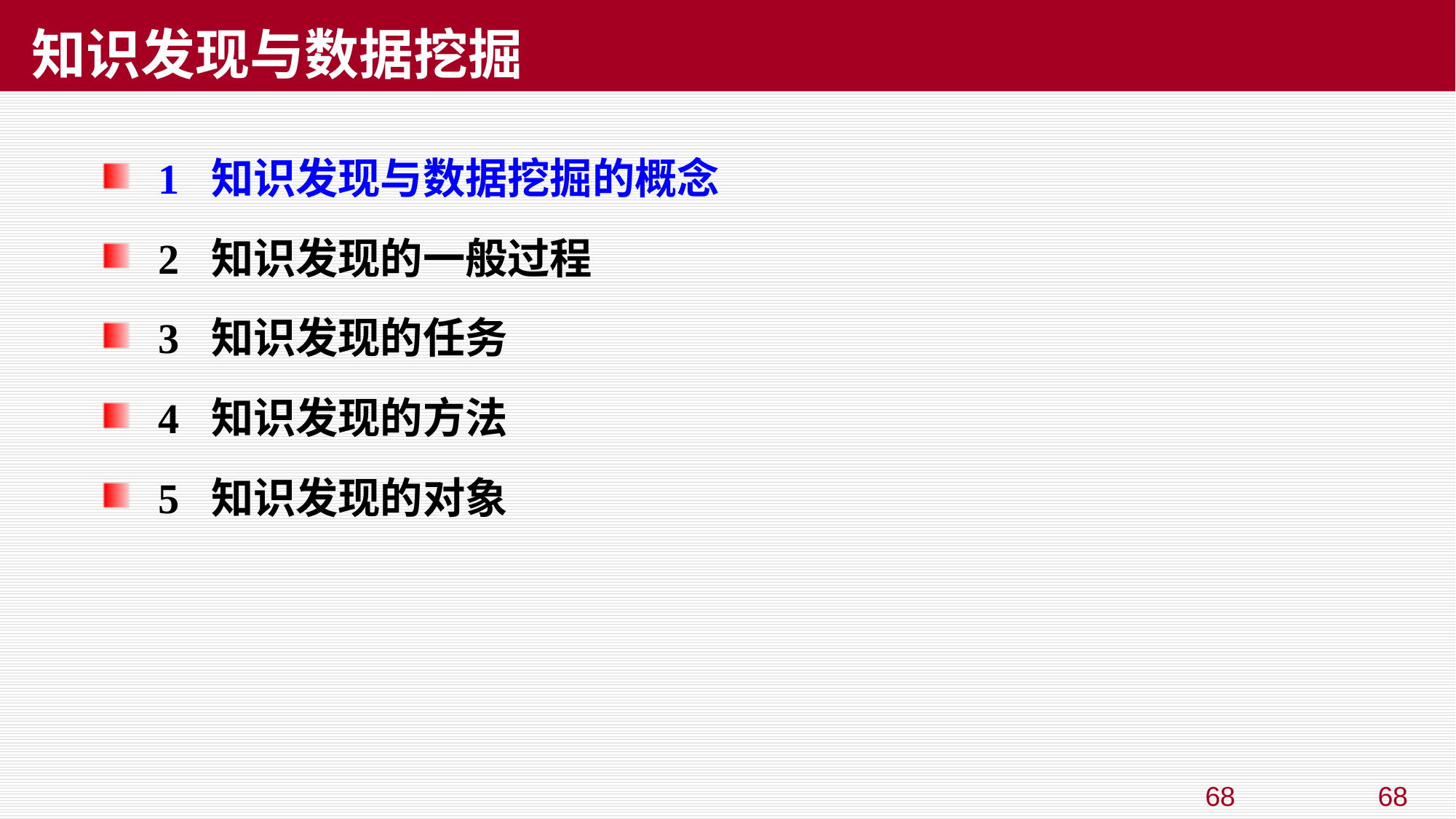

# 知识发现与数据挖掘
1  知识发现与数据挖掘的概念
2  知识发现的一般过程
3  知识发现的任务
4  知识发现的方法
5  知识发现的对象
68
68